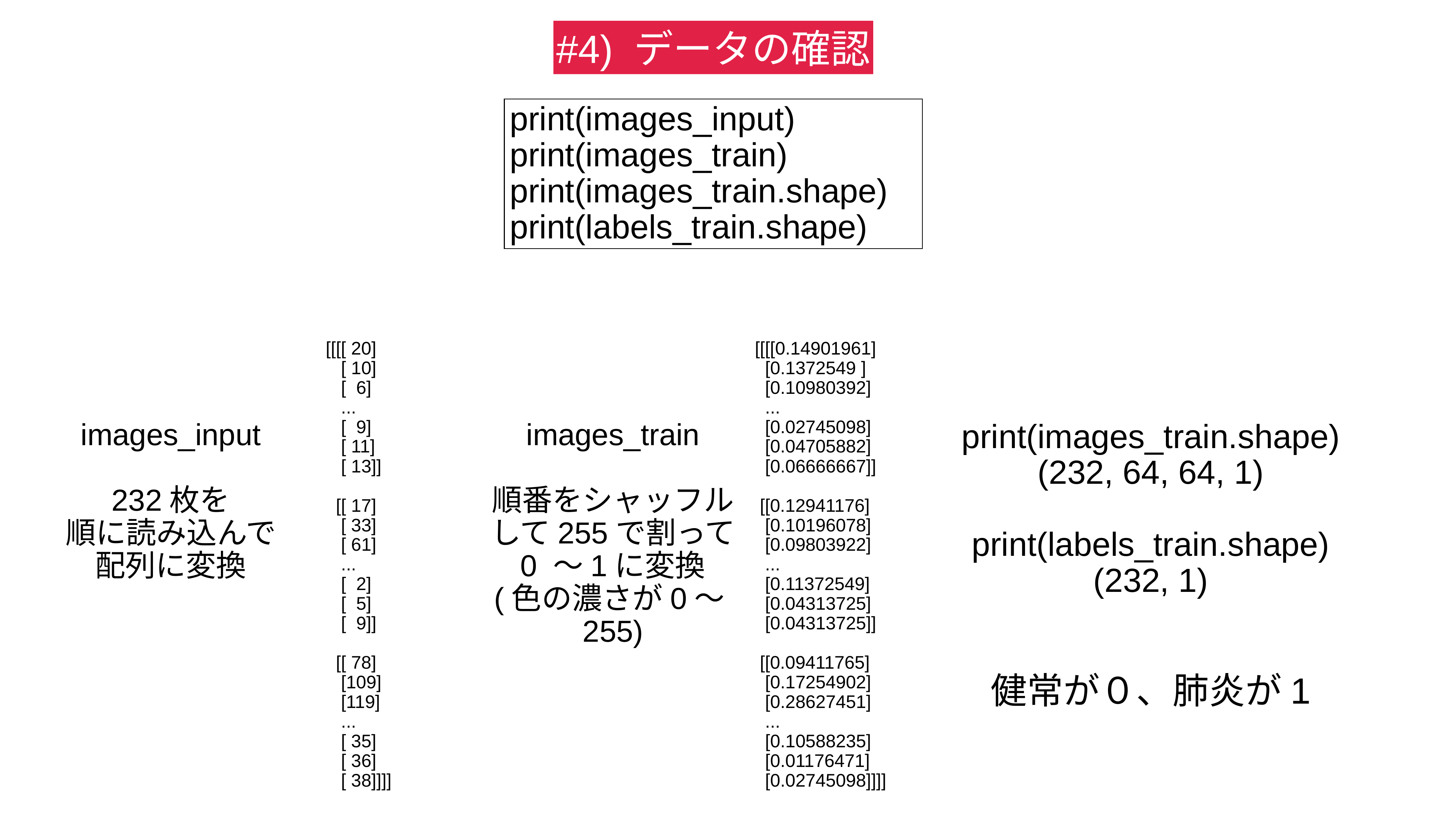

#4) データの確認
print(images_input)
print(images_train)
print(images_train.shape)
print(labels_train.shape)
 [[[[0.14901961]
   [0.1372549 ]
   [0.10980392]
   ...
   [0.02745098]
   [0.04705882]
   [0.06666667]]

  [[0.12941176]
   [0.10196078]
   [0.09803922]
   ...
   [0.11372549]
   [0.04313725]
   [0.04313725]]

  [[0.09411765]
   [0.17254902]
   [0.28627451]
   ...
   [0.10588235]
   [0.01176471]
   [0.02745098]]]]
[[[[ 20]
   [ 10]
   [  6]
   ...
   [  9]
   [ 11]
   [ 13]]

  [[ 17]
   [ 33]
   [ 61]
   ...
   [  2]
   [  5]
   [  9]]

  [[ 78]
   [109]
   [119]
   ...
   [ 35]
   [ 36]
   [ 38]]]]
images_input

232枚を
順に読み込んで
配列に変換
images_train

順番をシャッフル
して255で割って
0 ～1に変換
(色の濃さが0～255)
print(images_train.shape)
(232, 64, 64, 1)

print(labels_train.shape)
(232, 1)
健常が０、肺炎が1